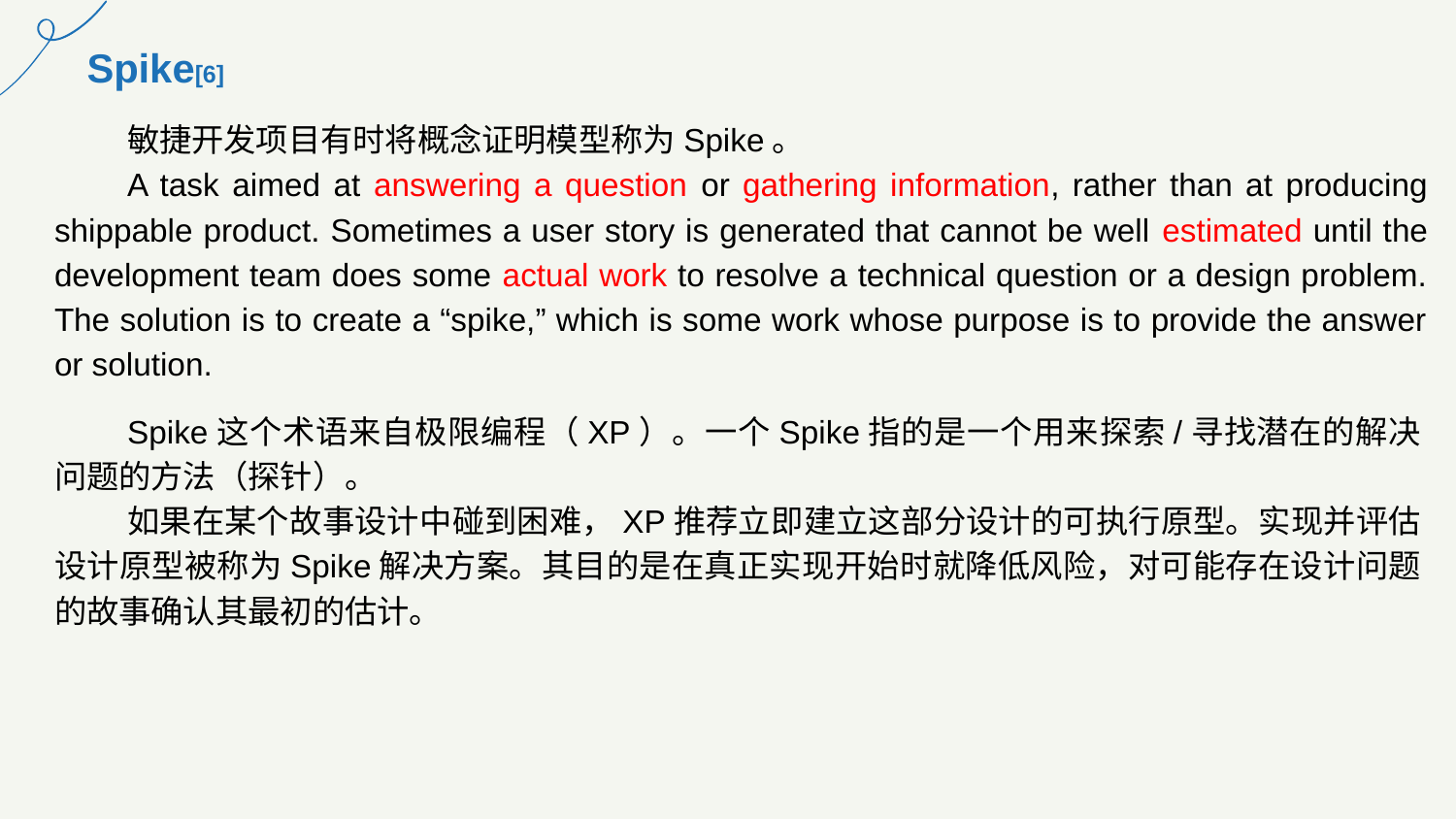

Spike[6]
敏捷开发项目有时将概念证明模型称为Spike。
A task aimed at answering a question or gathering information, rather than at producing shippable product. Sometimes a user story is generated that cannot be well estimated until the development team does some actual work to resolve a technical question or a design problem. The solution is to create a “spike,” which is some work whose purpose is to provide the answer or solution.

Spike这个术语来自极限编程（XP）。一个Spike指的是一个用来探索/寻找潜在的解决问题的方法（探针）。
如果在某个故事设计中碰到困难，XP推荐立即建立这部分设计的可执行原型。实现并评估设计原型被称为Spike解决方案。其目的是在真正实现开始时就降低风险，对可能存在设计问题的故事确认其最初的估计。